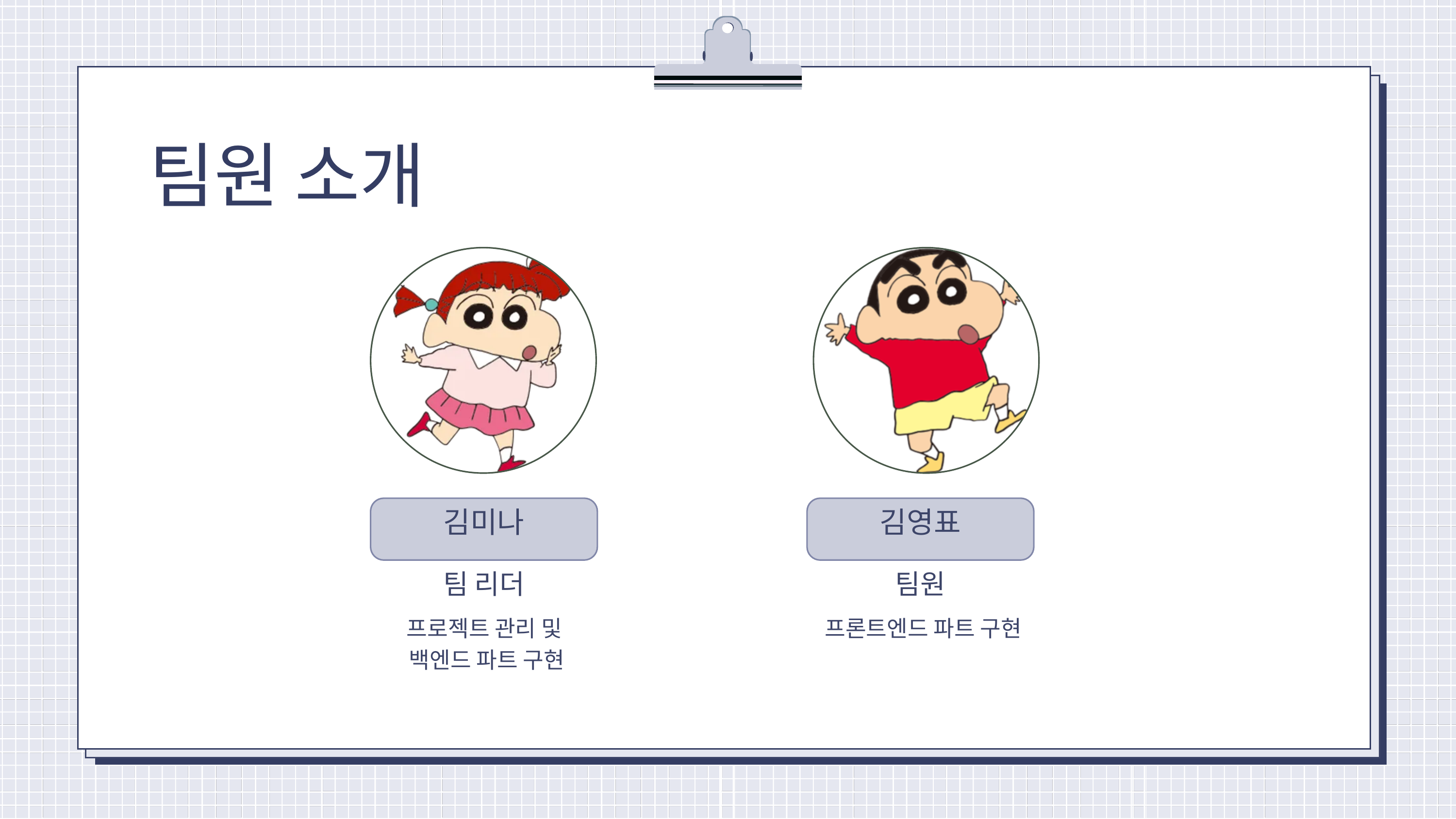

팀원 소개

김미나

김영표
팀 리더
팀원
프로젝트 관리 및
백엔드 파트 구현
프론트엔드 파트 구현